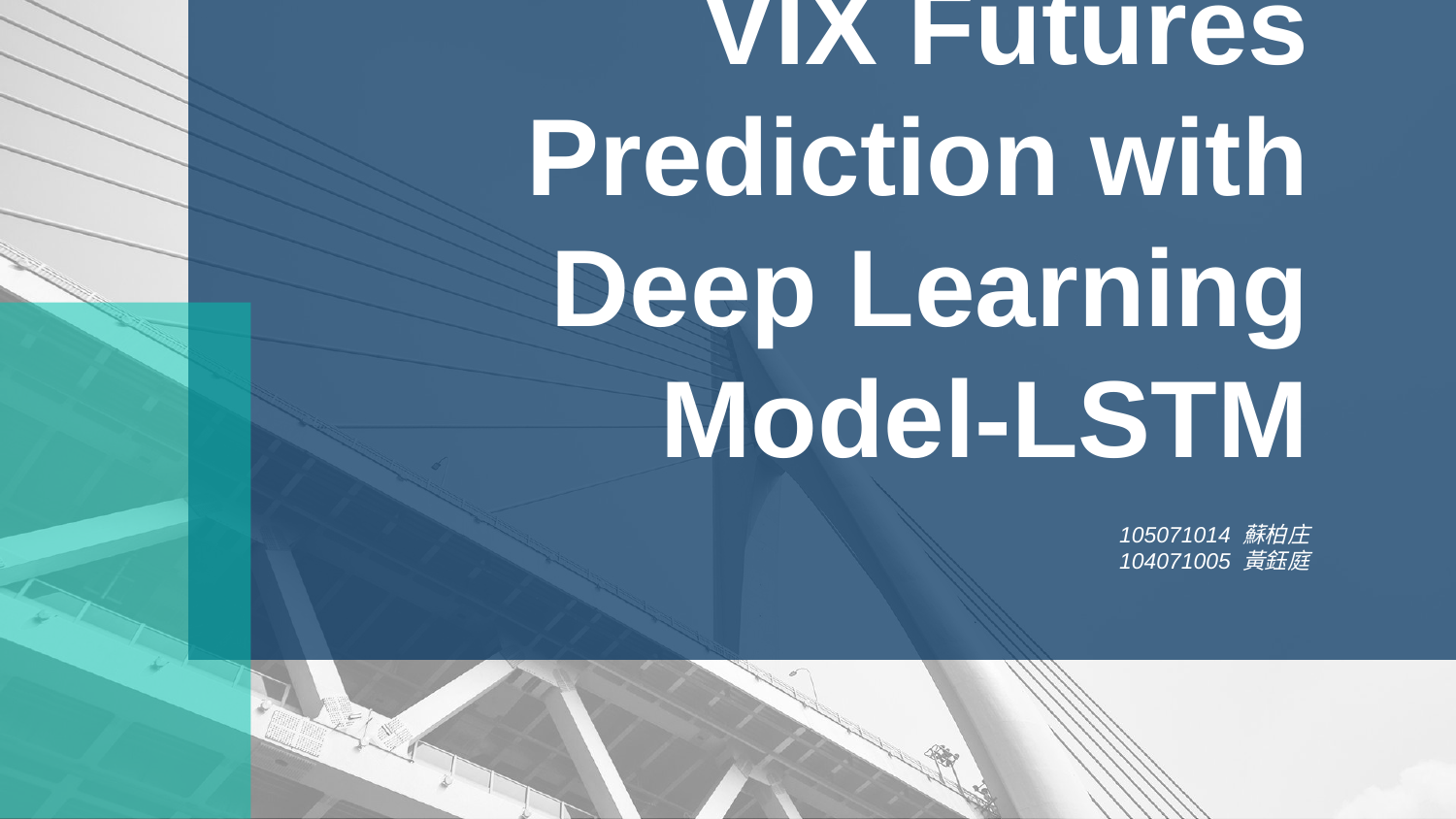

# VIX Futures Prediction with Deep Learning Model-LSTM
105071014 蘇柏庄
104071005 黃鈺庭